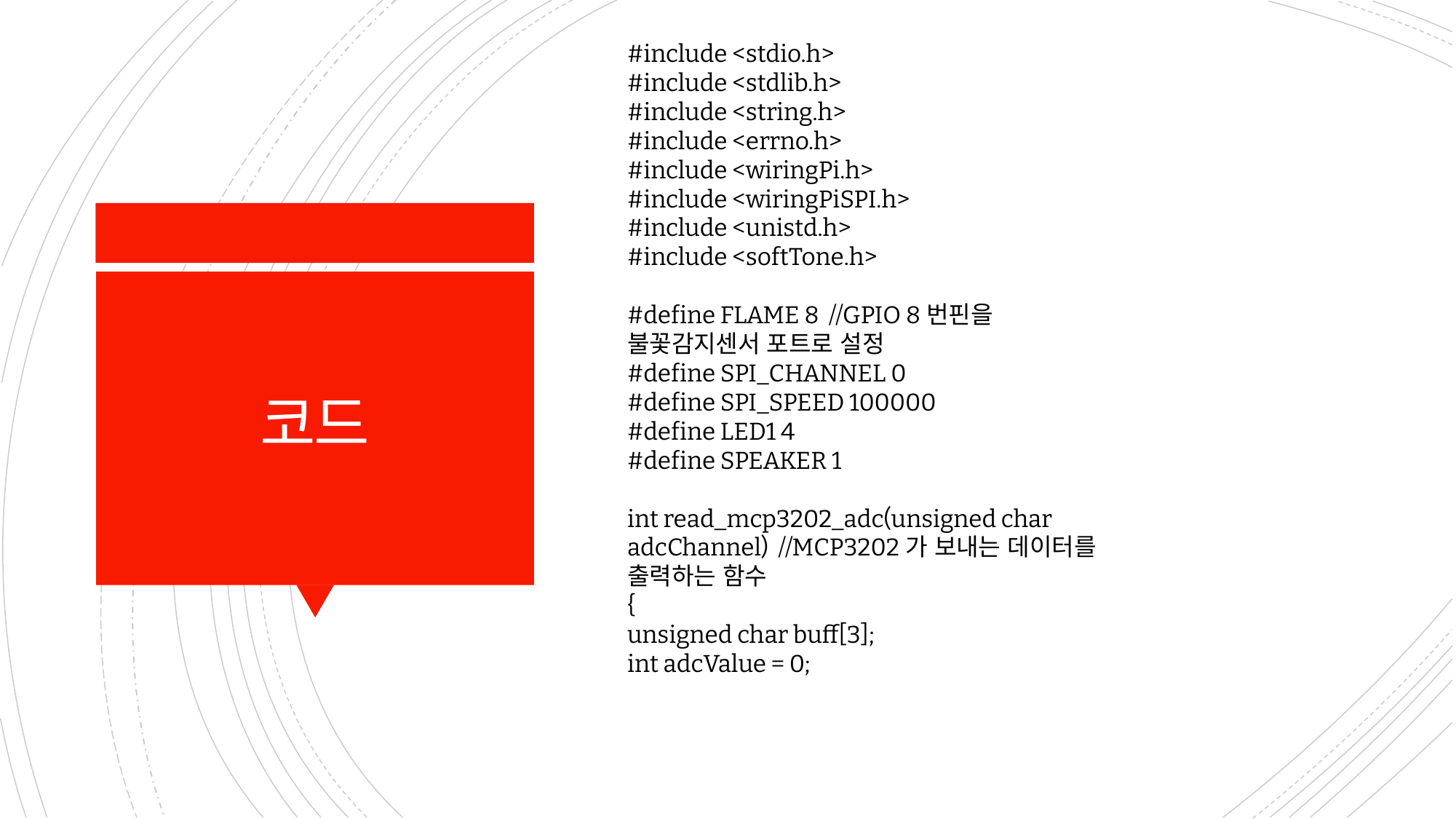

#include <stdio.h>
#include <stdlib.h>
#include <string.h>
#include <errno.h>
#include <wiringPi.h>
#include <wiringPiSPI.h>
#include <unistd.h>
#include <softTone.h>

#define FLAME 8  //GPIO 8번핀을 불꽃감지센서 포트로 설정
#define SPI_CHANNEL 0
#define SPI_SPEED 100000
#define LED1 4
#define SPEAKER 1

int read_mcp3202_adc(unsigned char adcChannel)  //MCP3202가 보내는 데이터를 출력하는 함수
{
unsigned char buff[3];
int adcValue = 0;

# 코드